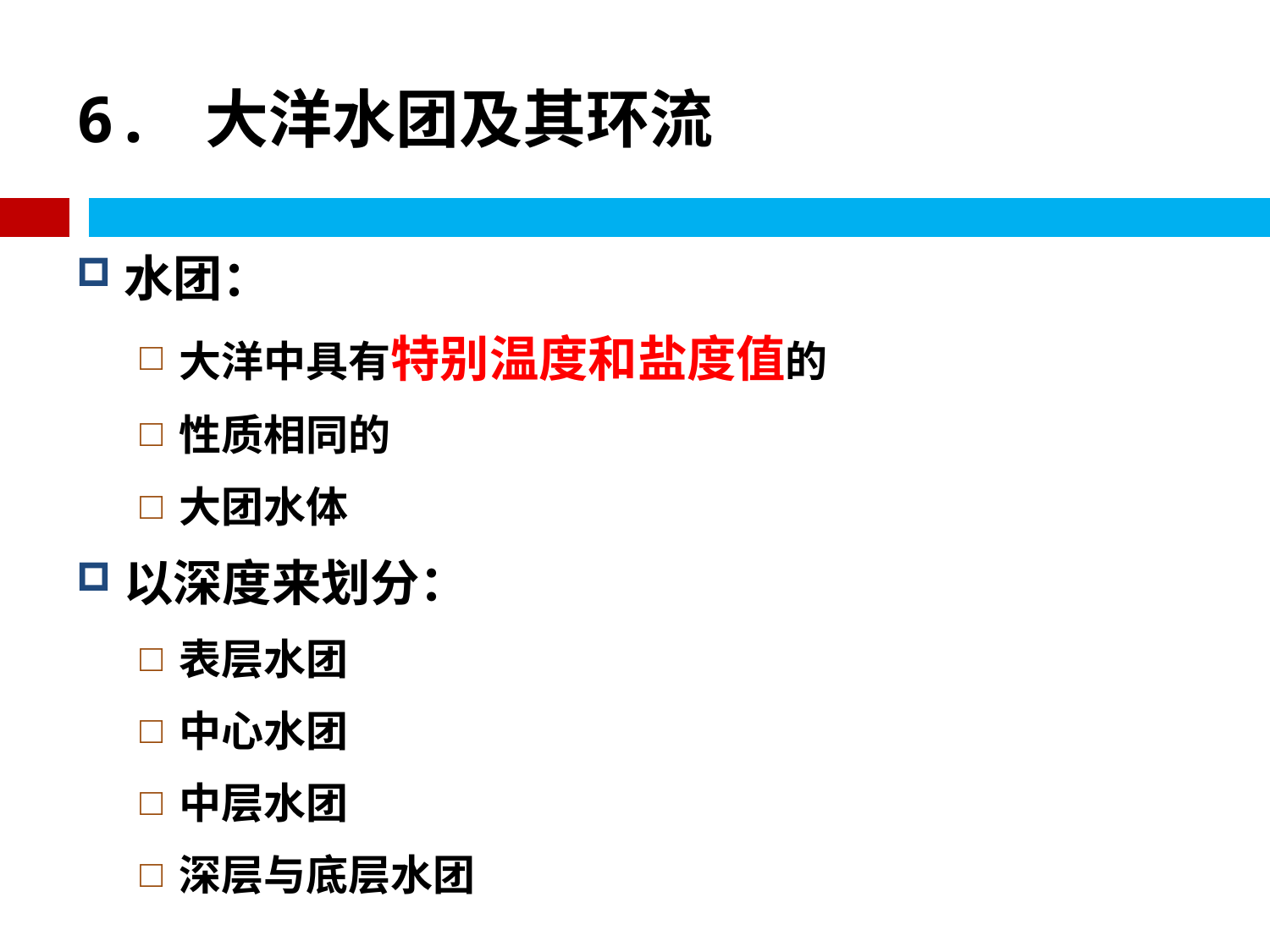

# 6. 大洋水团及其环流
水团：
大洋中具有特别温度和盐度值的
性质相同的
大团水体
以深度来划分：
表层水团
中心水团
中层水团
深层与底层水团